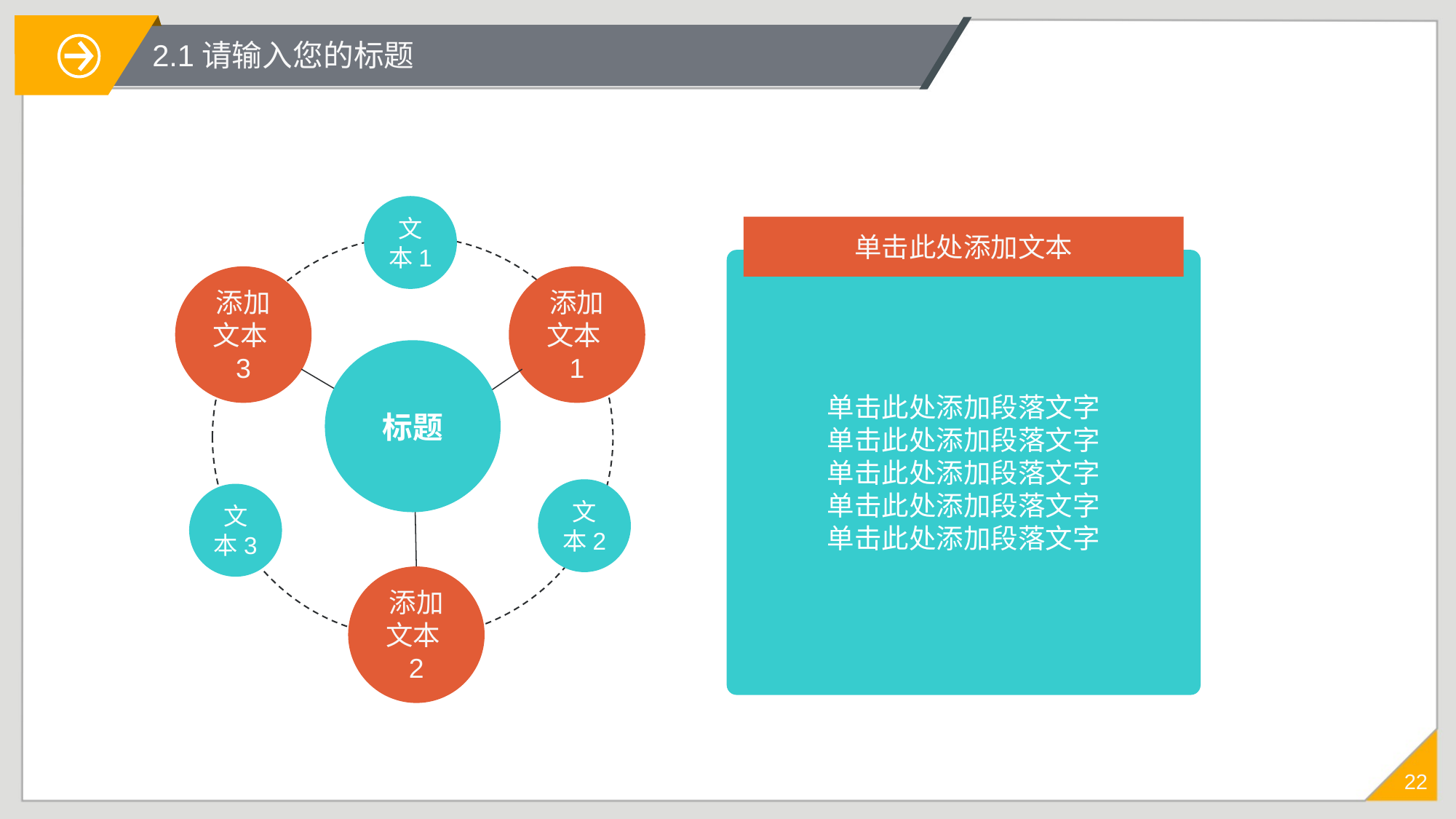

2.1请输入您的标题

文本1
单击此处添加文本

单击此处添加段落文字
单击此处添加段落文字
单击此处添加段落文字
单击此处添加段落文字
单击此处添加段落文字
添加文本3
添加文本1
标题
文本2
文本3
添加文本2